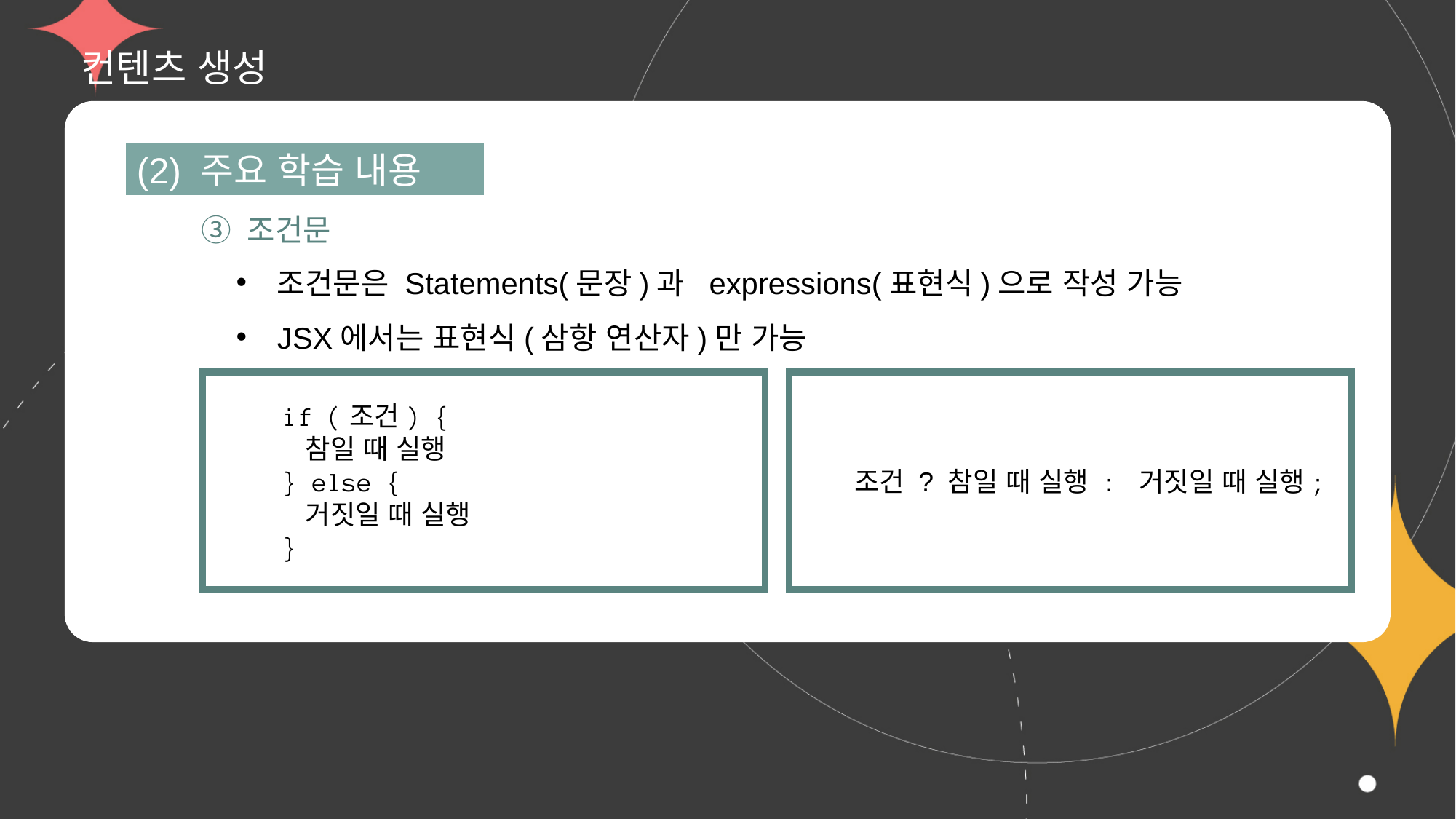

# 컨텐츠 생성
(2) 주요 학습 내용
③ 조건문
조건문은 Statements(문장)과  expressions(표현식)으로 작성 가능
JSX에서는 표현식(삼항 연산자)만 가능
 if (조건) {
    참일 때 실행
 } else {
    거짓일 때 실행
 }
조건 ? 참일 때 실행 : 거짓일 때 실행;